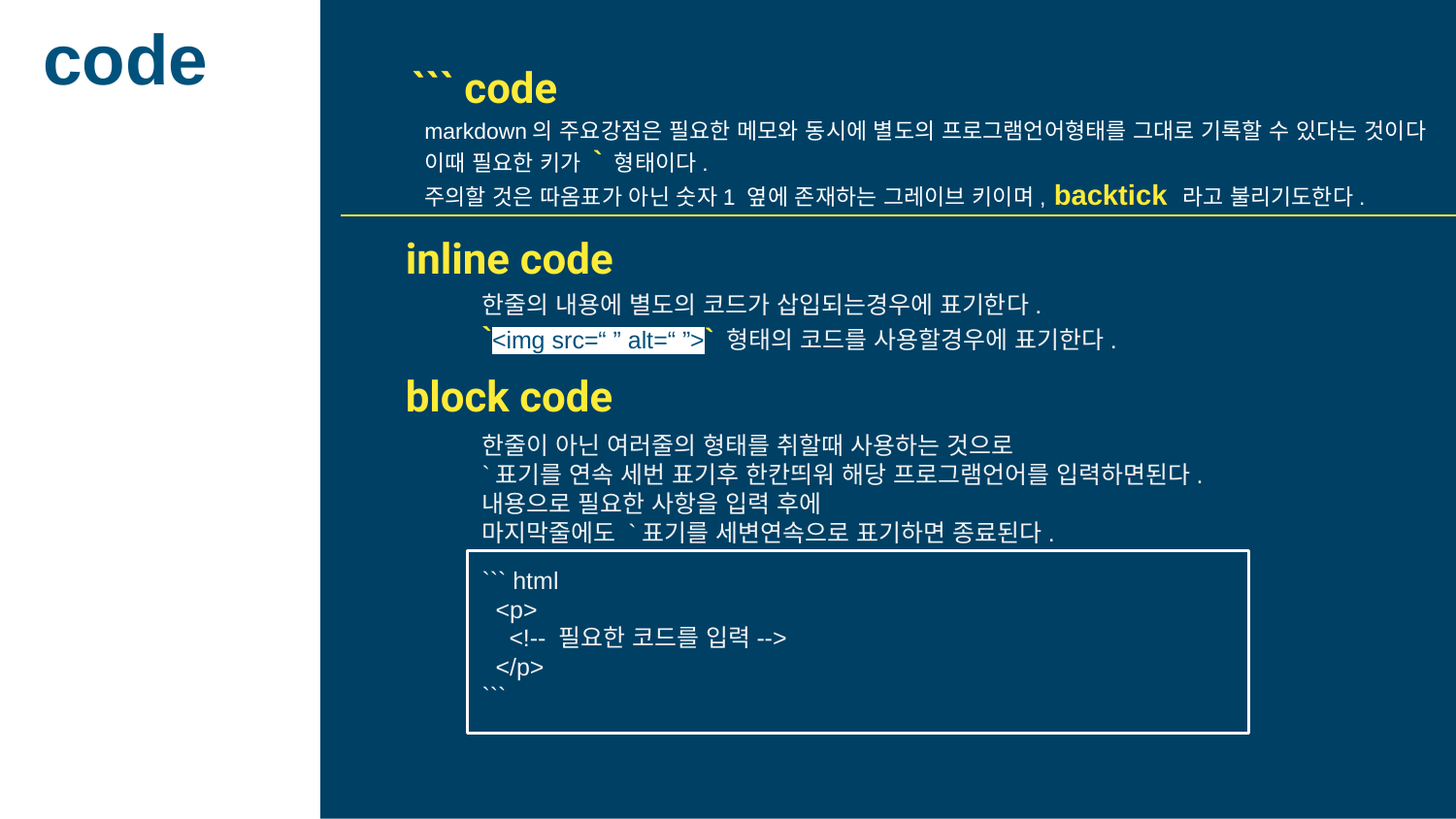

code

``` code
markdown의 주요강점은 필요한 메모와 동시에 별도의 프로그램언어형태를 그대로 기록할 수 있다는 것이다 이때 필요한 키가 ` 형태이다.
주의할 것은 따옴표가 아닌 숫자1 옆에 존재하는 그레이브 키이며, backtick 라고 불리기도한다.
inline code
한줄의 내용에 별도의 코드가 삽입되는경우에 표기한다.
`<img src=“ ” alt=“ ”>` 형태의 코드를 사용할경우에 표기한다.
block code
한줄이 아닌 여러줄의 형태를 취할때 사용하는 것으로
`표기를 연속 세번 표기후 한칸띄워 해당 프로그램언어를 입력하면된다.
내용으로 필요한 사항을 입력 후에
마지막줄에도 `표기를 세변연속으로 표기하면 종료된다.
``` html
  <p>
    <!-- 필요한 코드를 입력-->
  </p>
```